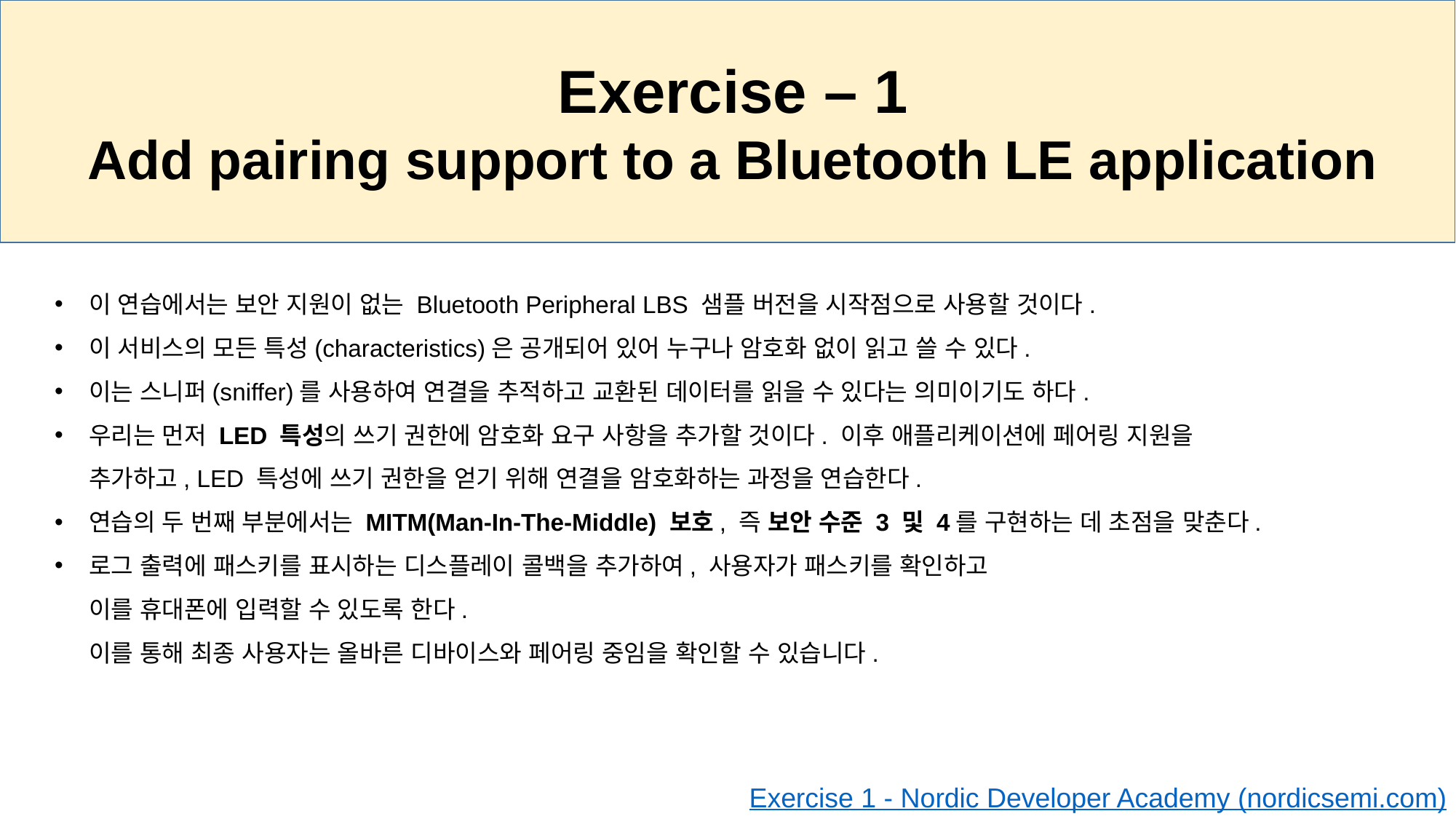

Exercise – 1
Add pairing support to a Bluetooth LE application
이 연습에서는 보안 지원이 없는 Bluetooth Peripheral LBS 샘플 버전을 시작점으로 사용할 것이다.
이 서비스의 모든 특성(characteristics)은 공개되어 있어 누구나 암호화 없이 읽고 쓸 수 있다.
이는 스니퍼(sniffer)를 사용하여 연결을 추적하고 교환된 데이터를 읽을 수 있다는 의미이기도 하다.
우리는 먼저 LED 특성의 쓰기 권한에 암호화 요구 사항을 추가할 것이다. 이후 애플리케이션에 페어링 지원을
추가하고, LED 특성에 쓰기 권한을 얻기 위해 연결을 암호화하는 과정을 연습한다.
연습의 두 번째 부분에서는 MITM(Man-In-The-Middle) 보호, 즉 보안 수준 3 및 4를 구현하는 데 초점을 맞춘다.
로그 출력에 패스키를 표시하는 디스플레이 콜백을 추가하여, 사용자가 패스키를 확인하고
이를 휴대폰에 입력할 수 있도록 한다.
이를 통해 최종 사용자는 올바른 디바이스와 페어링 중임을 확인할 수 있습니다.
Exercise 1 - Nordic Developer Academy (nordicsemi.com)